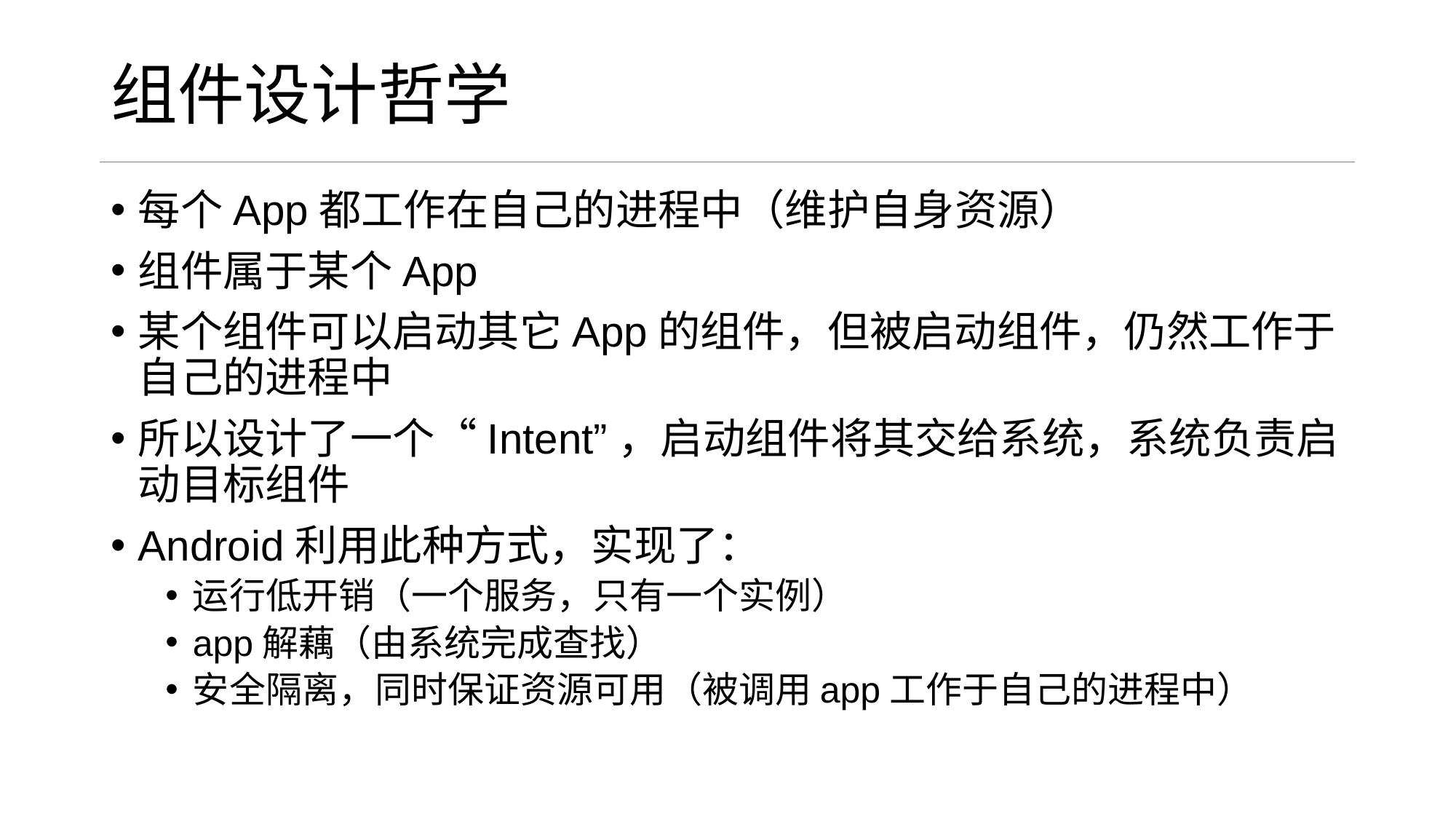

# 组件设计哲学
每个App都工作在自己的进程中（维护自身资源）
组件属于某个App
某个组件可以启动其它App的组件，但被启动组件，仍然工作于自己的进程中
所以设计了一个“Intent”，启动组件将其交给系统，系统负责启动目标组件
Android利用此种方式，实现了：
运行低开销（一个服务，只有一个实例）
app解藕（由系统完成查找）
安全隔离，同时保证资源可用（被调用app工作于自己的进程中）